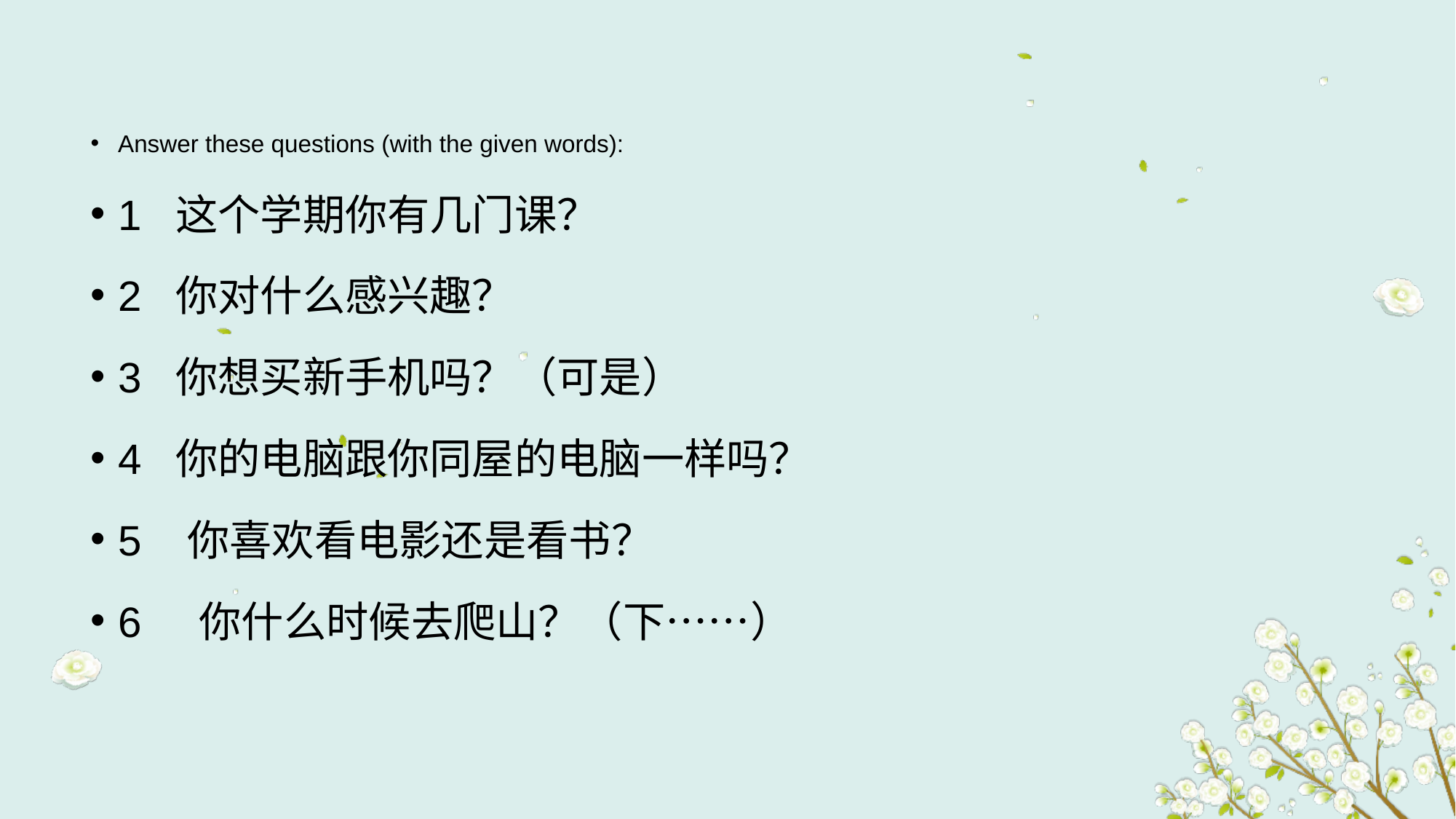

Answer these questions (with the given words):
1  这个学期你有几门课？
2  你对什么感兴趣？
3  你想买新手机吗？（可是）
4  你的电脑跟你同屋的电脑一样吗？
5   你喜欢看电影还是看书？
6    你什么时候去爬山？（下……）